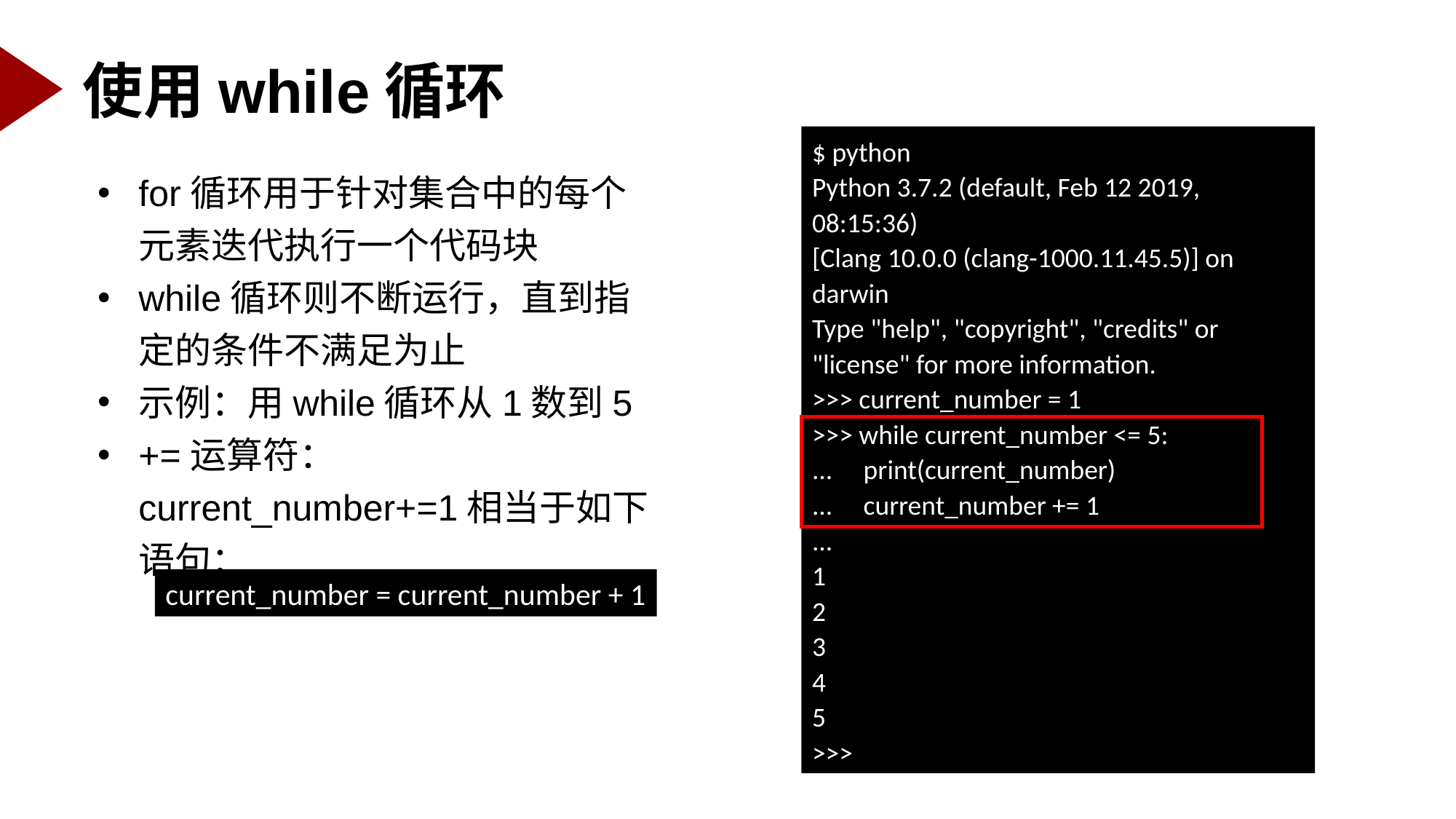

使用while循环

$ python
Python 3.7.2 (default, Feb 12 2019, 08:15:36)
[Clang 10.0.0 (clang-1000.11.45.5)] on darwin
Type "help", "copyright", "credits" or "license" for more information.
>>> current_number = 1
>>> while current_number <= 5:
...     print(current_number)
...     current_number += 1
...
1
2
3
4
5
>>>
for循环用于针对集合中的每个元素迭代执行一个代码块
while循环则不断运行，直到指定的条件不满足为止
示例：用while循环从1数到5
+=运算符：current_number+=1相当于如下语句：

current_number = current_number + 1